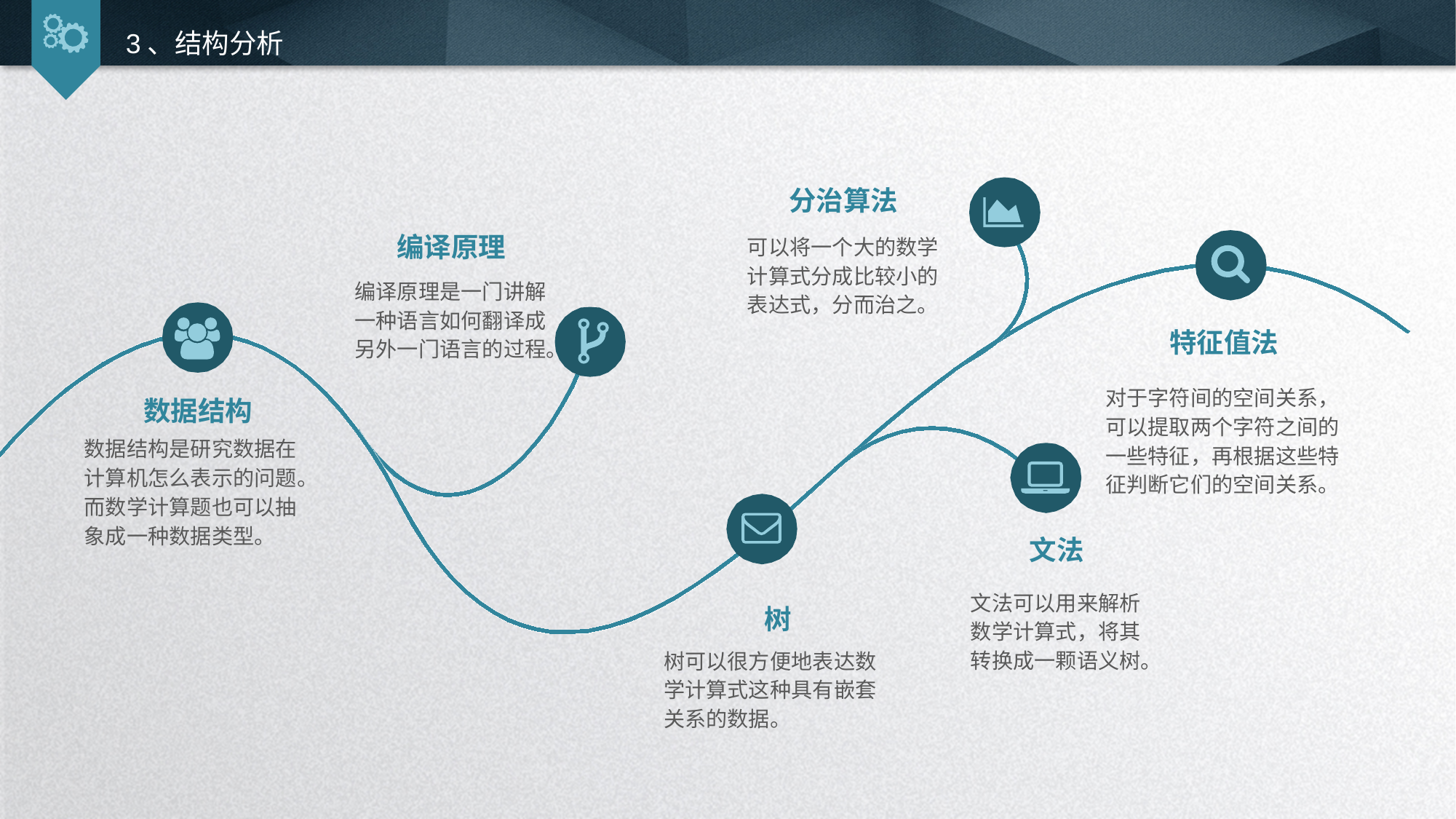

3、结构分析

分治算法
可以将一个大的数学计算式分成比较小的表达式，分而治之。

编译原理
编译原理是一门讲解一种语言如何翻译成另外一门语言的过程。

特征值法
对于字符间的空间关系，可以提取两个字符之间的一些特征，再根据这些特征判断它们的空间关系。
数据结构
数据结构是研究数据在计算机怎么表示的问题。
而数学计算题也可以抽象成一种数据类型。

文法
文法可以用来解析数学计算式，将其转换成一颗语义树。
树
树可以很方便地表达数学计算式这种具有嵌套关系的数据。
延时符